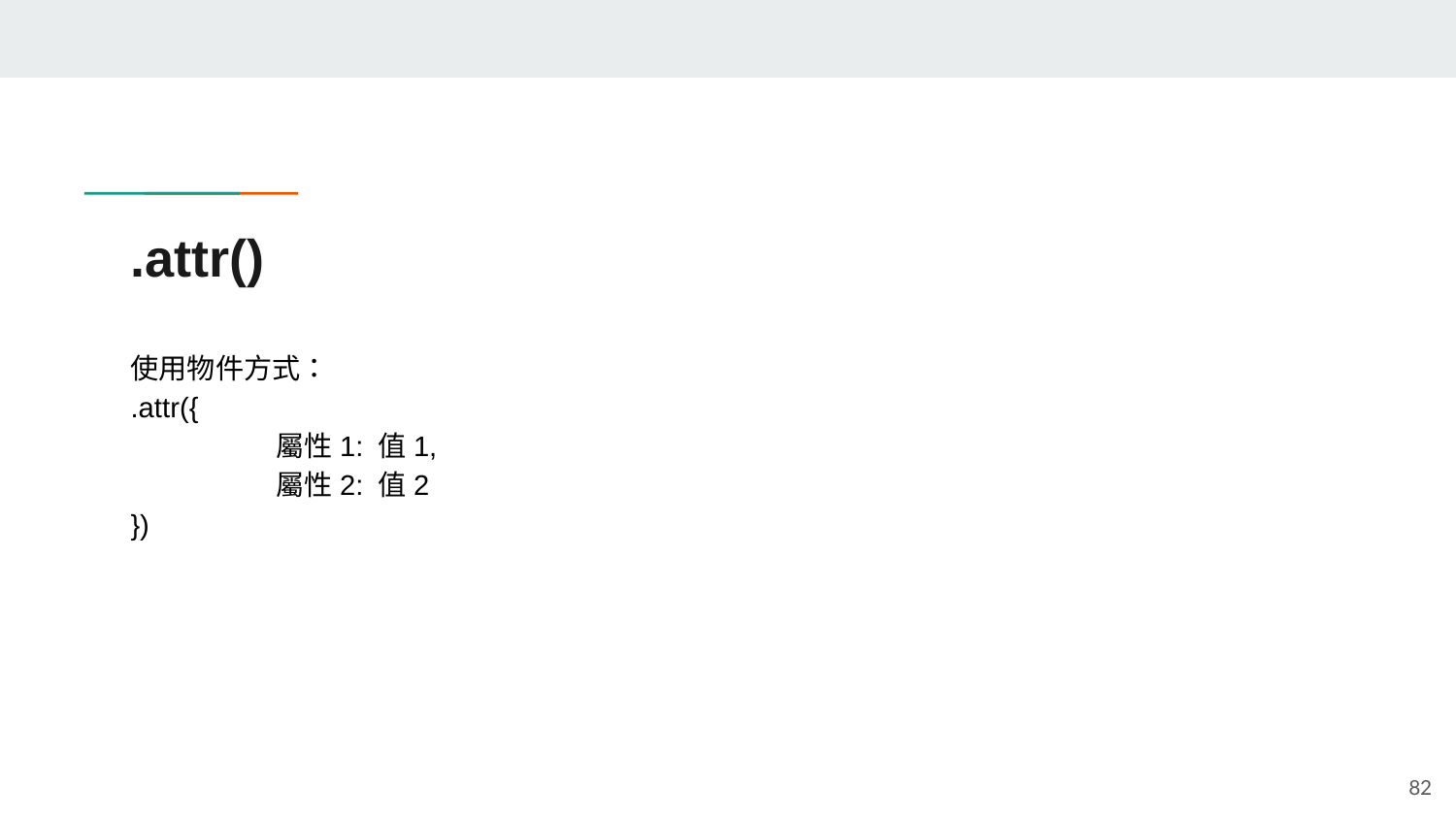

# .attr()
使用物件方式：
.attr({
	屬性1: 值1,
	屬性2: 值2
})
82